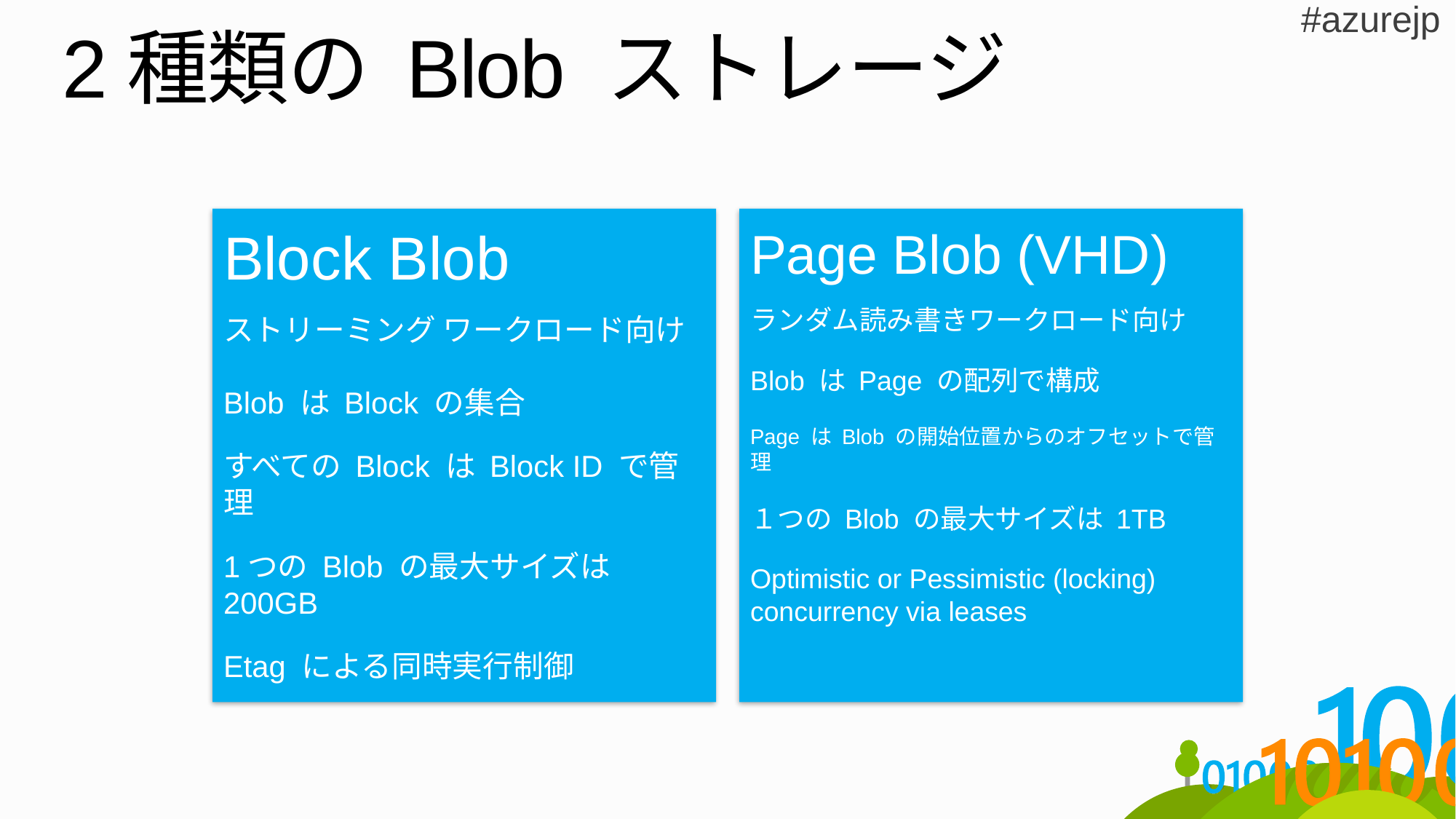

# 2種類の Blob ストレージ
Block Blob
ストリーミング ワークロード向け
Blob は Block の集合
すべての Block は Block ID で管理
1つの Blob の最大サイズは 200GB
Etag による同時実行制御
Page Blob (VHD)
ランダム読み書きワークロード向け
Blob は Page の配列で構成
Page は Blob の開始位置からのオフセットで管理
１つの Blob の最大サイズは 1TB
Optimistic or Pessimistic (locking) concurrency via leases